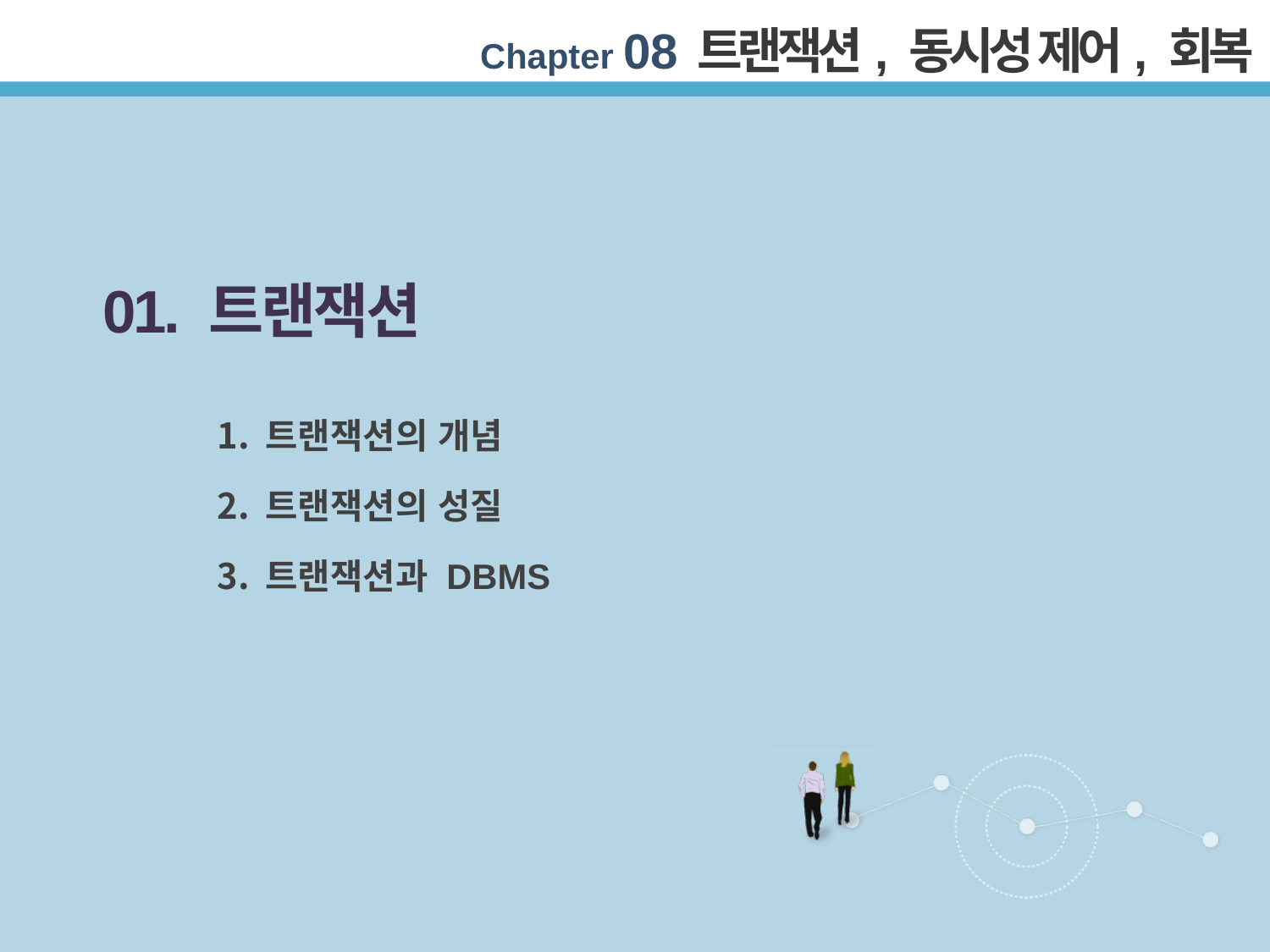

01. 트랜잭션
트랜잭션의 개념
트랜잭션의 성질
트랜잭션과 DBMS